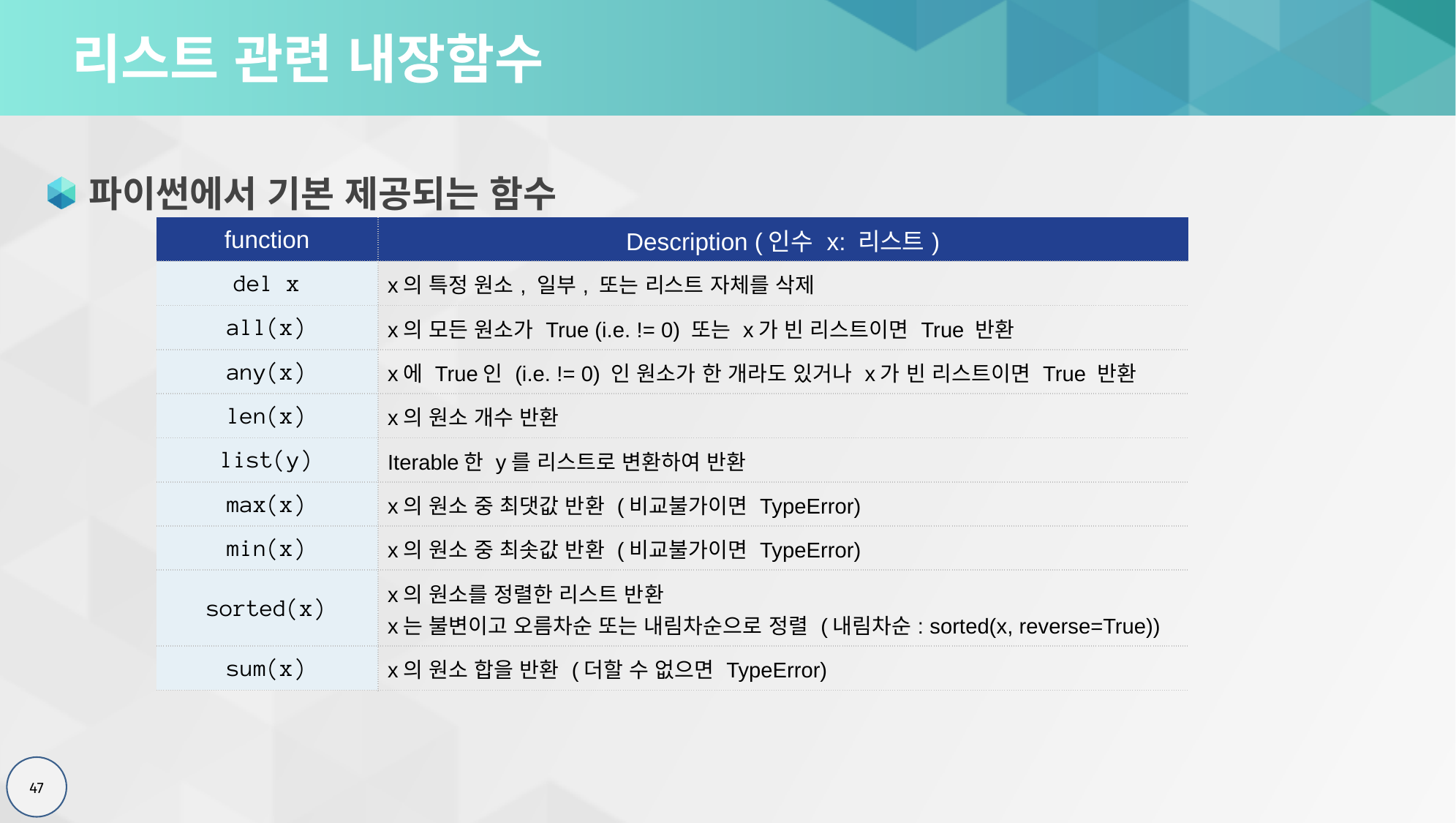

# 리스트 관련 내장함수
파이썬에서 기본 제공되는 함수
| function | Description (인수 x: 리스트) |
| --- | --- |
| del x | x의 특정 원소, 일부, 또는 리스트 자체를 삭제 |
| all(x) | x의 모든 원소가 True (i.e. != 0) 또는 x가 빈 리스트이면 True 반환 |
| any(x) | x에 True인 (i.e. != 0) 인 원소가 한 개라도 있거나 x가 빈 리스트이면 True 반환 |
| len(x) | x의 원소 개수 반환 |
| list(y) | Iterable한 y를 리스트로 변환하여 반환 |
| max(x) | x의 원소 중 최댓값 반환 (비교불가이면 TypeError) |
| min(x) | x의 원소 중 최솟값 반환 (비교불가이면 TypeError) |
| sorted(x) | x의 원소를 정렬한 리스트 반환 x는 불변이고 오름차순 또는 내림차순으로 정렬 (내림차순: sorted(x, reverse=True)) |
| sum(x) | x의 원소 합을 반환 (더할 수 없으면 TypeError) |